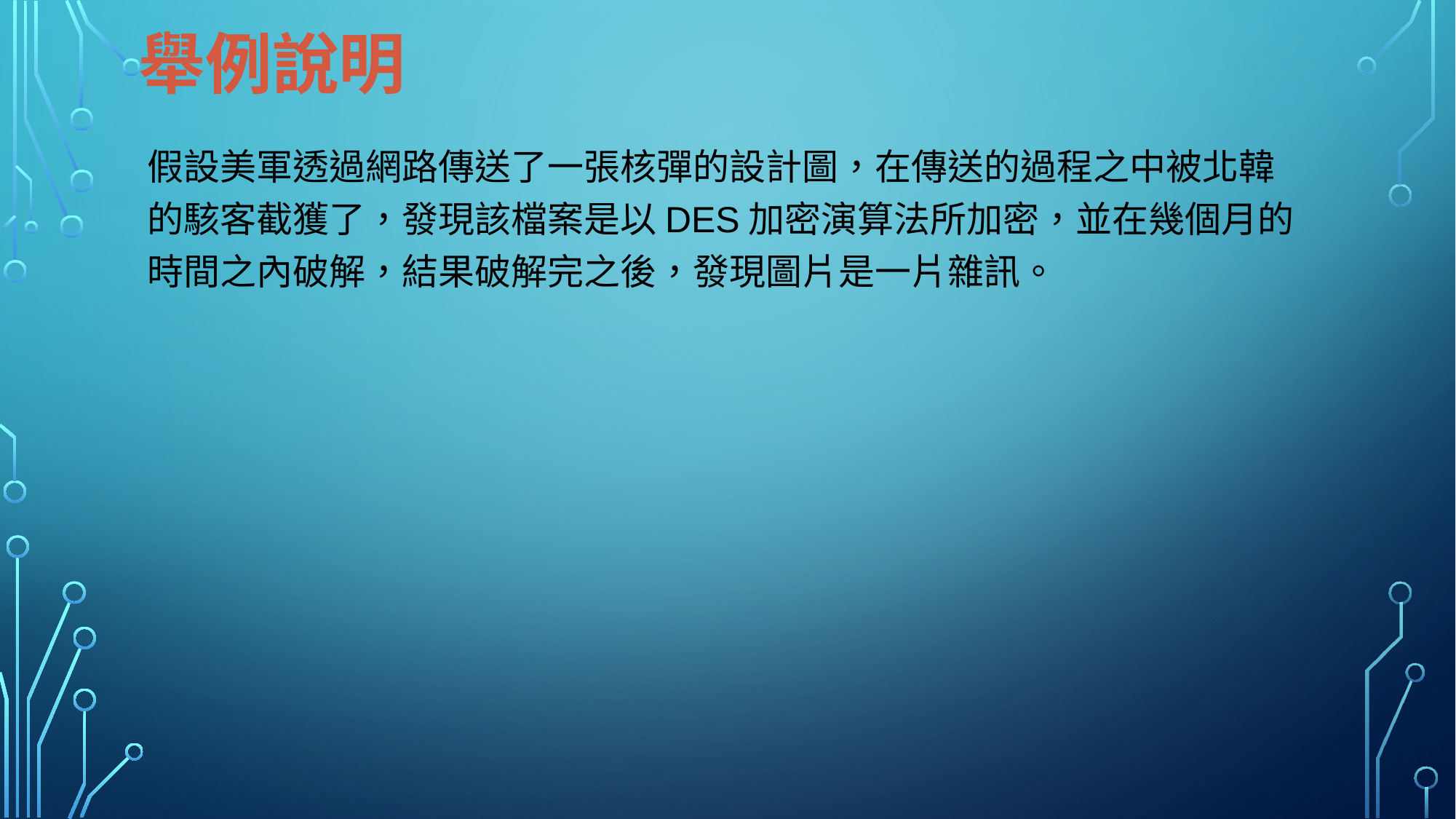

# 舉例說明
假設美軍透過網路傳送了一張核彈的設計圖，在傳送的過程之中被北韓的駭客截獲了，發現該檔案是以DES加密演算法所加密，並在幾個月的時間之內破解，結果破解完之後，發現圖片是一片雜訊。